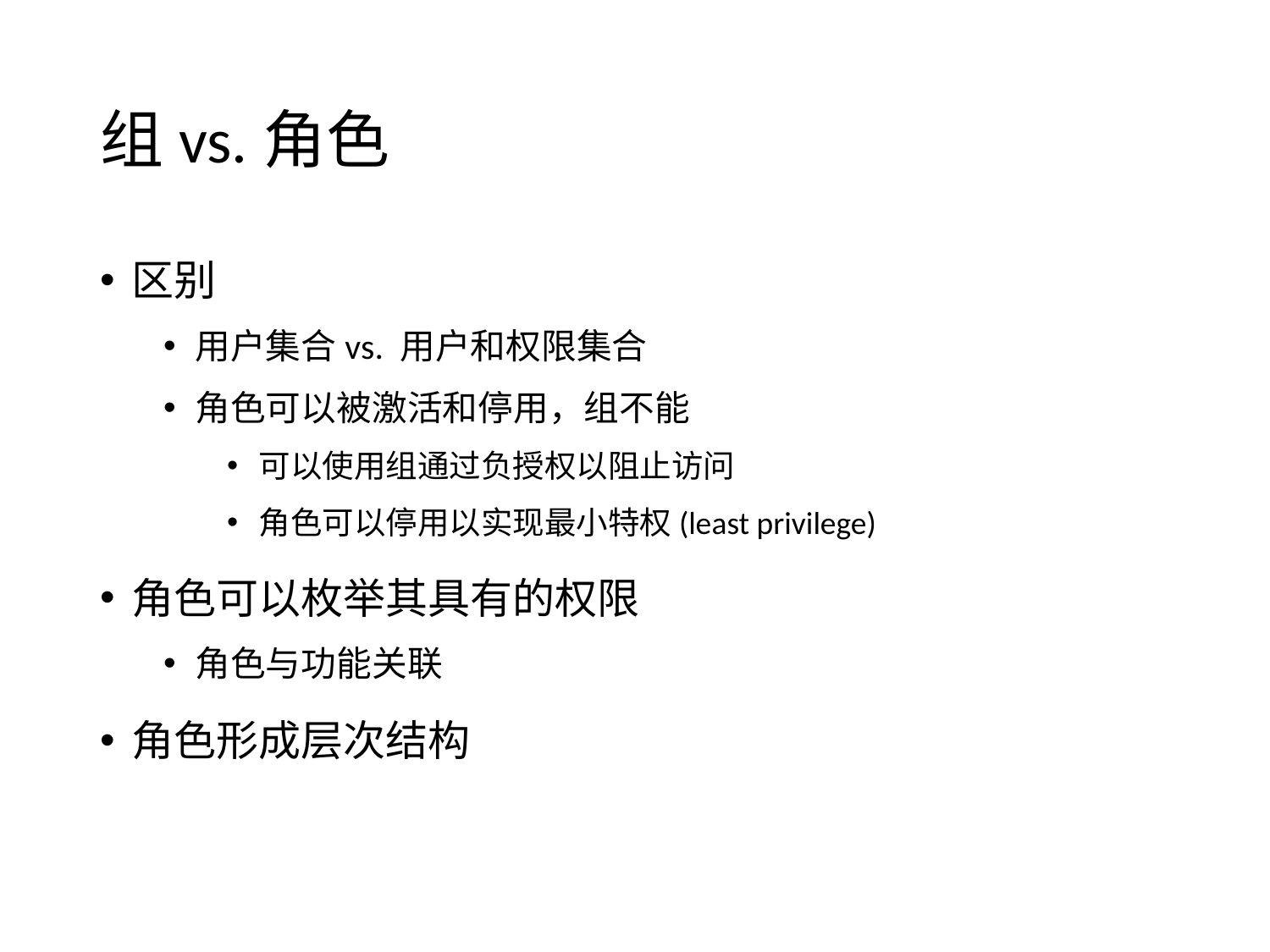

# 组vs.角色
区别
用户集合vs. 用户和权限集合
角色可以被激活和停用，组不能
可以使用组通过负授权以阻止访问
角色可以停用以实现最小特权(least privilege)
角色可以枚举其具有的权限
角色与功能关联
角色形成层次结构